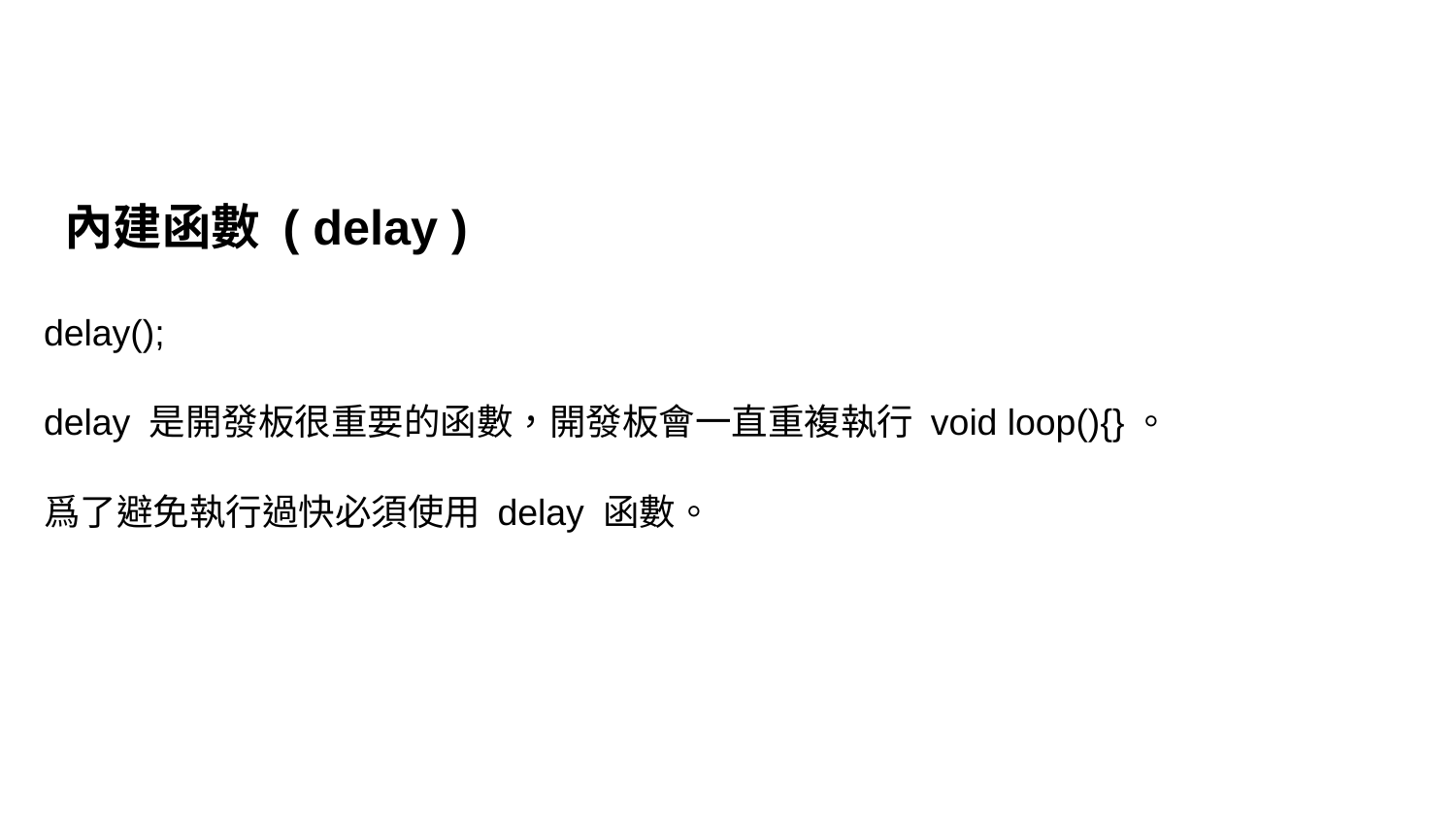

內建函數 ( delay )
delay();
delay 是開發板很重要的函數，開發板會一直重複執行 void loop(){}。
爲了避免執行過快必須使用 delay 函數。